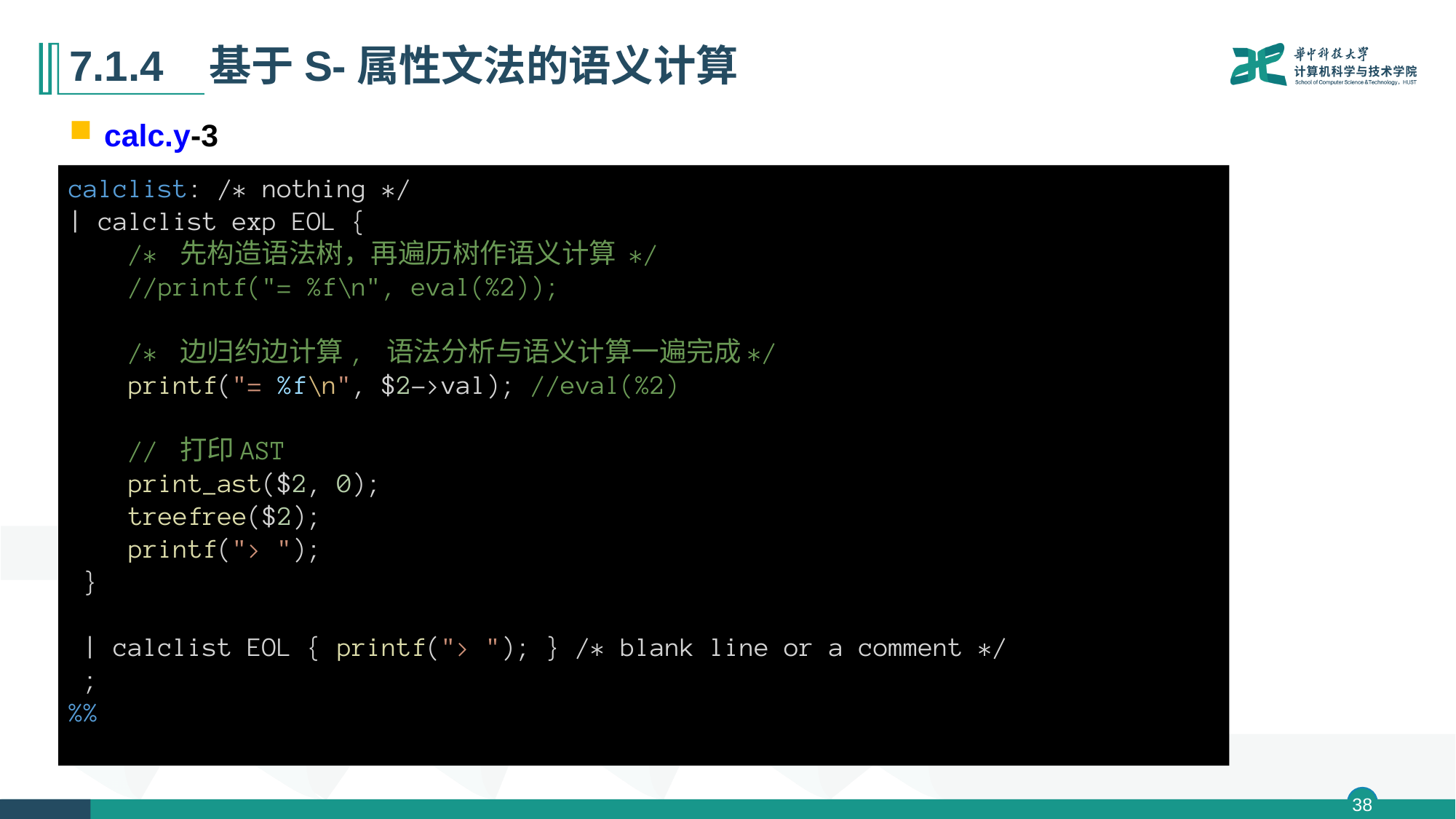

# 7.1.4   基于S-属性文法的语义计算
calc.y-3
calclist: /* nothing */
| calclist exp EOL {
    /* 先构造语法树，再遍历树作语义计算 */
    //printf("= %f\n", eval(%2));

    /* 边归约边计算, 语法分析与语义计算一遍完成*/
    printf("= %f\n", $2->val); //eval(%2)
    // 打印AST
    print_ast($2, 0);
    treefree($2);
    printf("> ");
 }
 | calclist EOL { printf("> "); } /* blank line or a comment */
 ;
%%